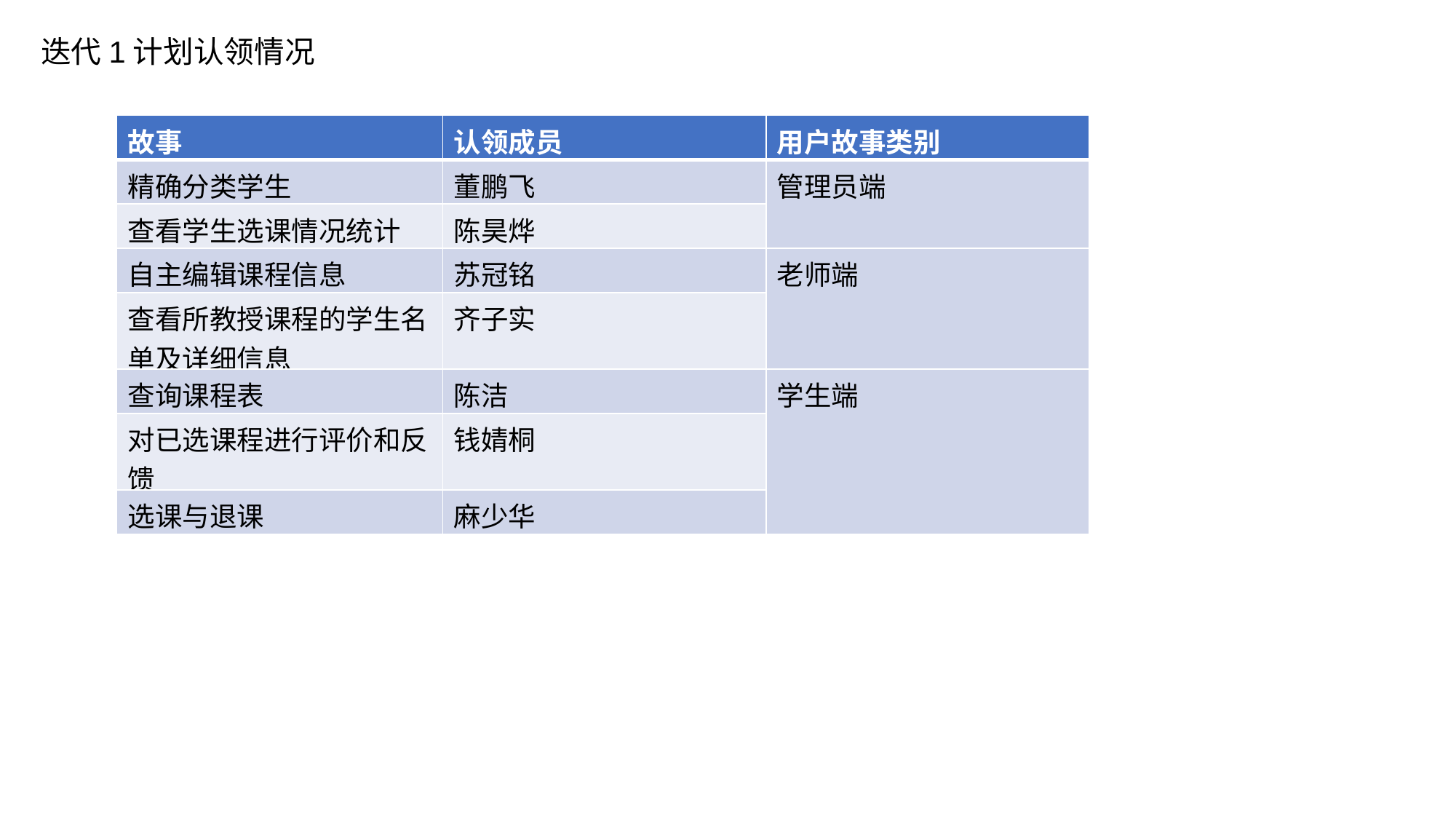

迭代1计划认领情况
| 故事 | 认领成员 | 用户故事类别 |
| --- | --- | --- |
| 精确分类学生 | 董鹏飞 | 管理员端 |
| 查看学生选课情况统计 | 陈昊烨 |  |
| 自主编辑课程信息 | 苏冠铭 | 老师端 |
| 查看所教授课程的学生名单及详细信息 | 齐子实 |  |
| 查询课程表 | 陈洁 | 学生端 |
| 对已选课程进行评价和反馈 | 钱婧桐 |  |
| 选课与退课 | 麻少华 |  |